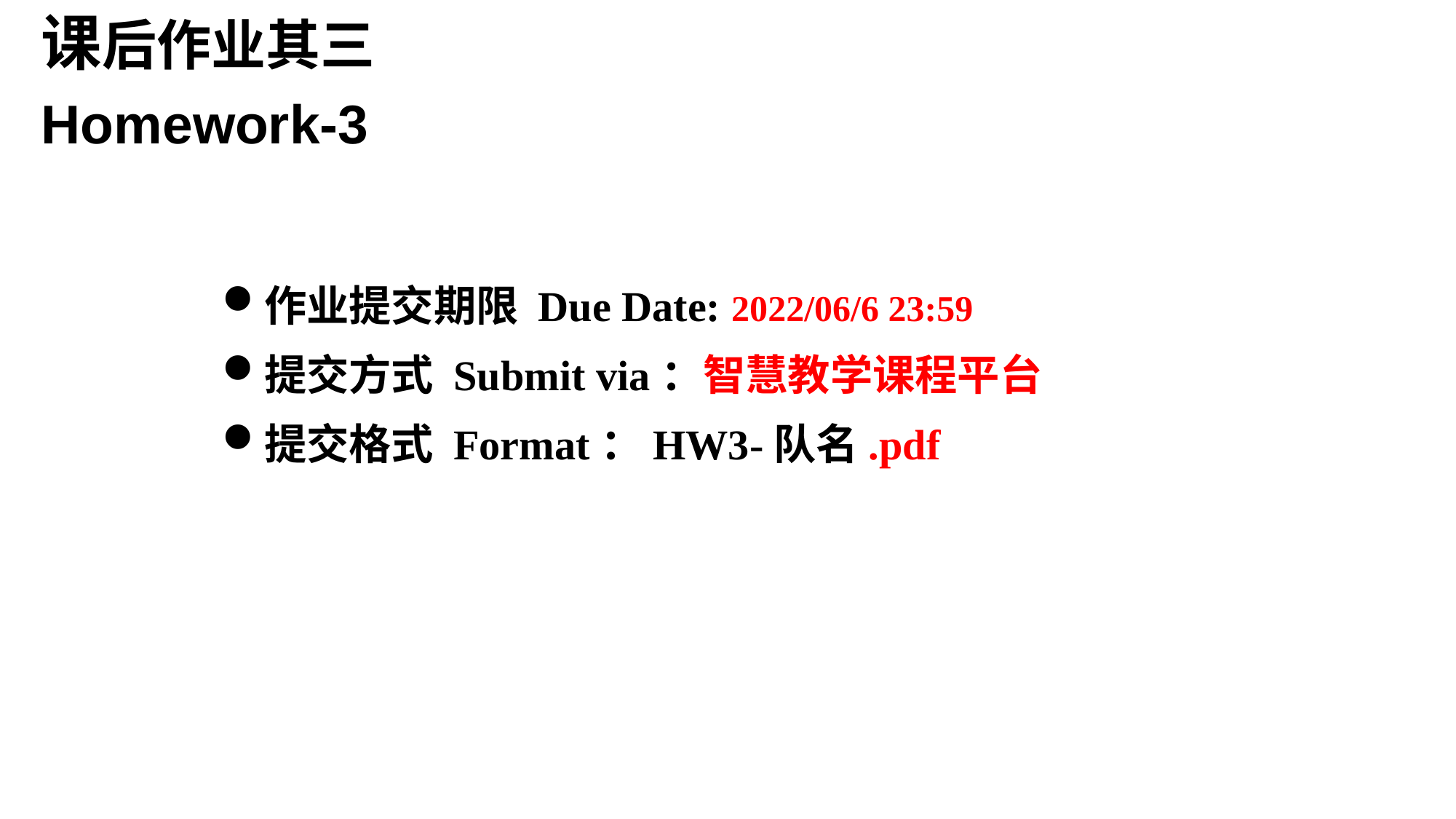

课后作业其三
Homework-3

作业提交期限 Due Date: 2022/06/6 23:59
提交方式 Submit via：智慧教学课程平台
提交格式 Format：HW3-队名.pdf